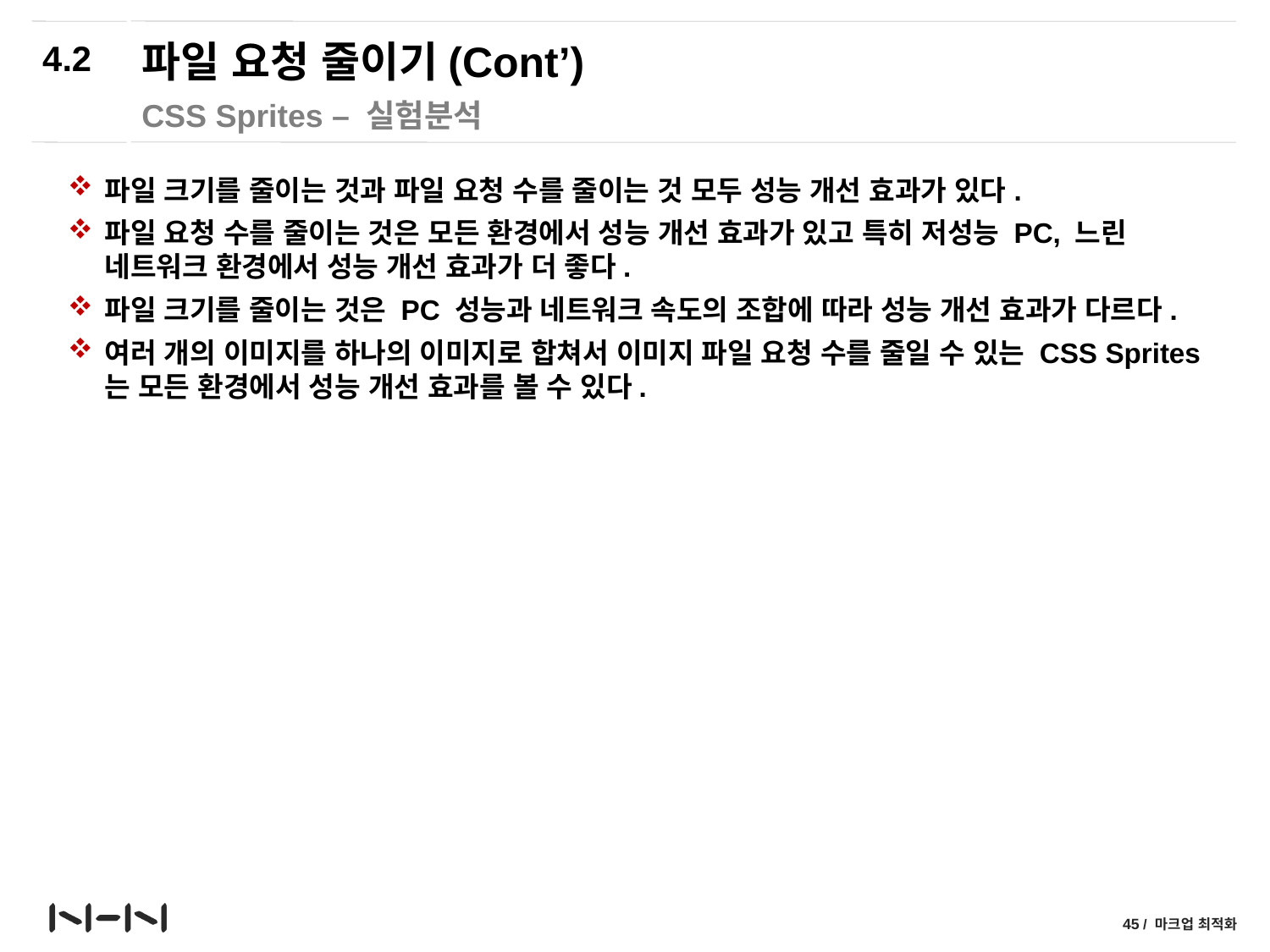

4.2
# 파일 요청 줄이기(Cont’)
CSS Sprites – 실험분석
파일 크기를 줄이는 것과 파일 요청 수를 줄이는 것 모두 성능 개선 효과가 있다.
파일 요청 수를 줄이는 것은 모든 환경에서 성능 개선 효과가 있고 특히 저성능 PC, 느린 네트워크 환경에서 성능 개선 효과가 더 좋다.
파일 크기를 줄이는 것은 PC 성능과 네트워크 속도의 조합에 따라 성능 개선 효과가 다르다.
여러 개의 이미지를 하나의 이미지로 합쳐서 이미지 파일 요청 수를 줄일 수 있는 CSS Sprites는 모든 환경에서 성능 개선 효과를 볼 수 있다.